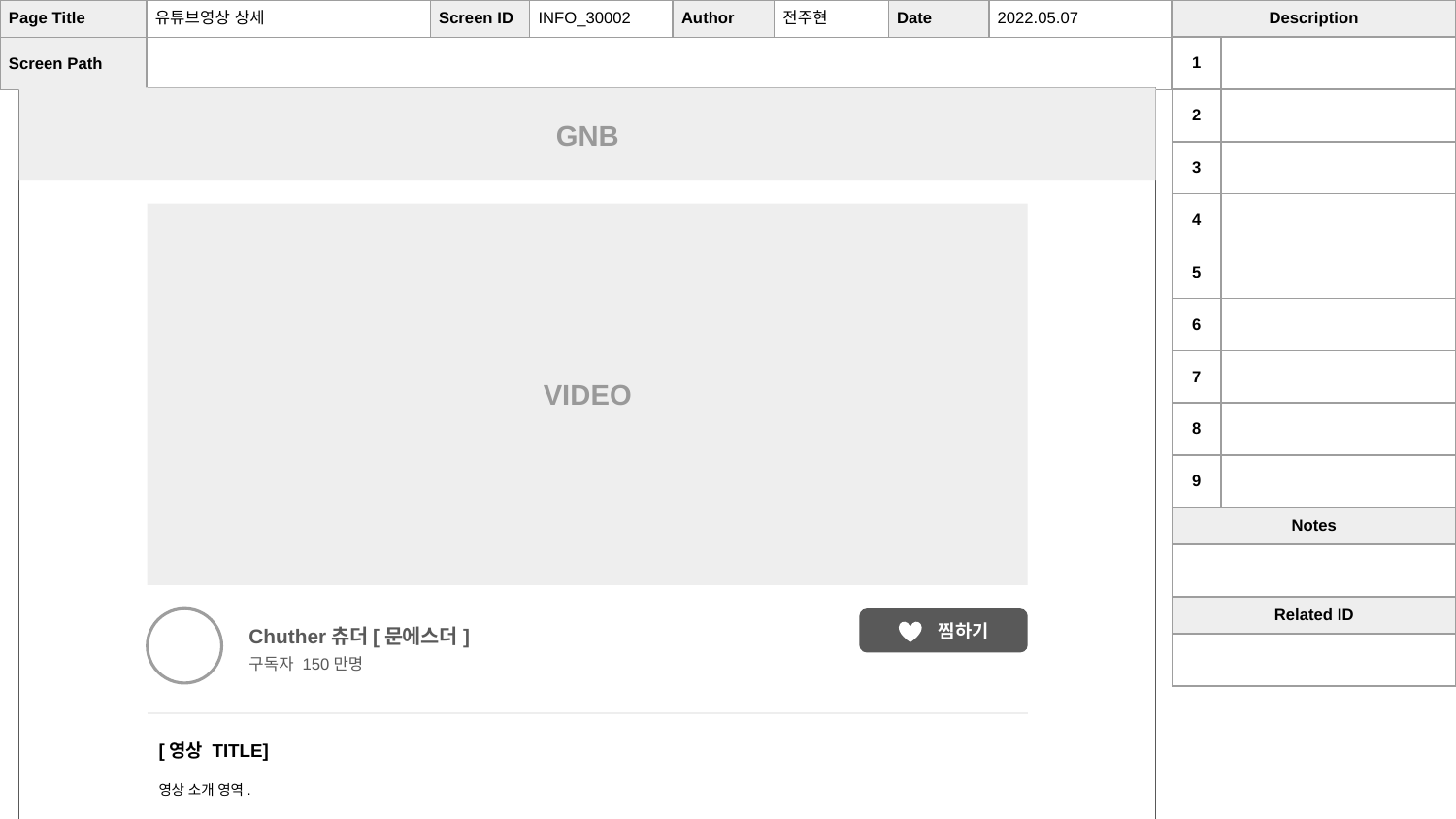

| Page Title | 유튜브영상 상세 | Screen ID | INFO\_30002 | Author | 전주현 | Date | 2022.05.07 |
| --- | --- | --- | --- | --- | --- | --- | --- |
| Screen Path |  |  |  |  |  |  |  |
| Description |  |
| --- | --- |
| 1 |  |
| 2 |  |
| 3 |  |
| 4 |  |
| 5 |  |
| 6 |  |
| 7 |  |
| 8 |  |
| 9 |  |
| Notes |  |
|  |  |
| Related ID |  |
|  |  |

GNB
VIDEO

       찜하기

Chuther츄더[문에스더]
구독자 150만명
[영상 TITLE]
영상 소개 영역.
이런건 어때요?

명절이니까 운동도 ‘세배’ 더…
KIM JONG KOOK • 조회수 254만회

명절이니까 운동도 ‘세배’ 더…
KIM JONG KOOK • 조회수 254만회

명절이니까 운동도 ‘세배’ 더…
KIM JONG KOOK • 조회수 254만회
FOOTER